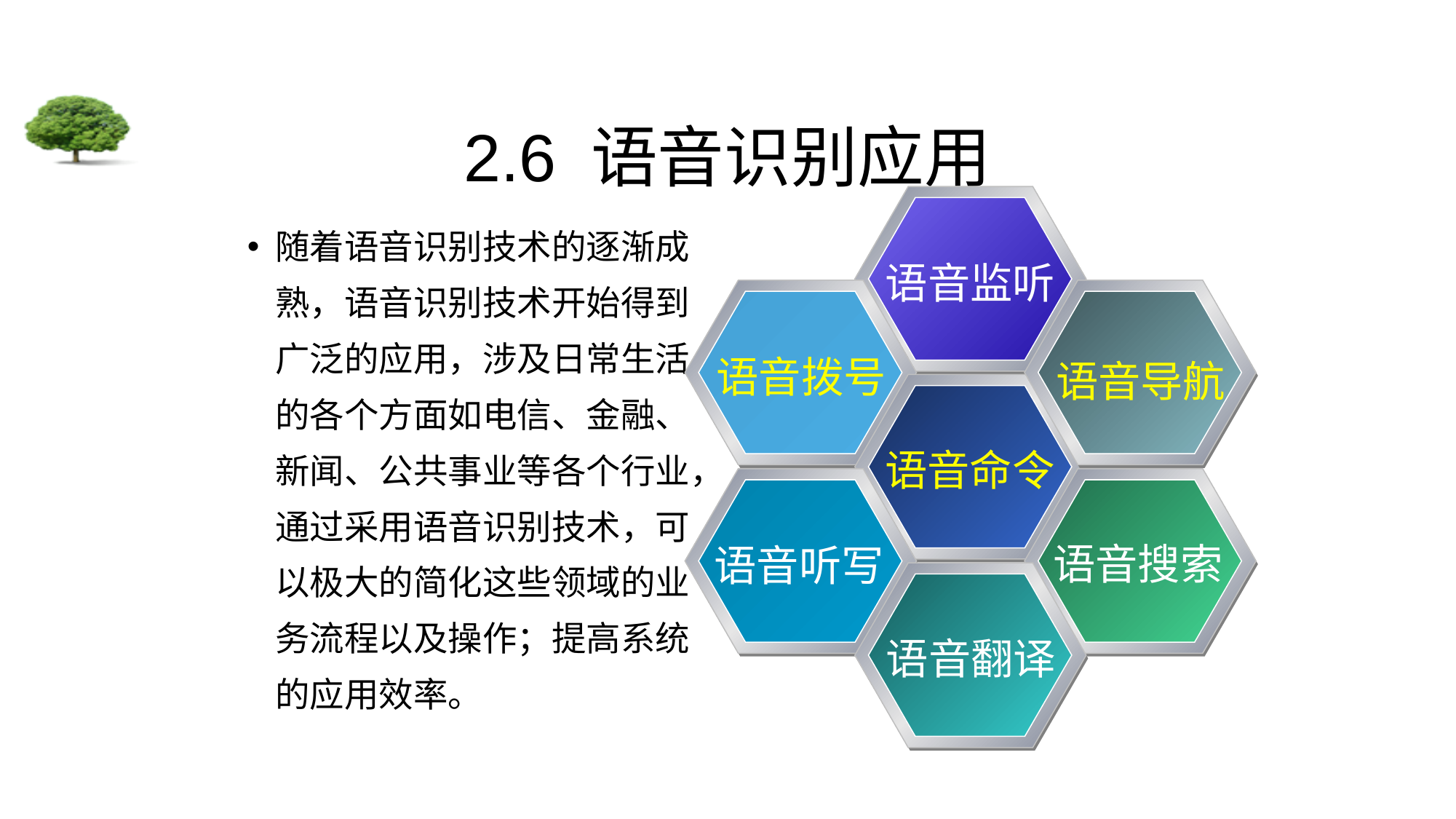

# 2.6 语音识别应用

语音监听

语音拨号

语音导航

语音命令

语音听写

语音搜索

语音翻译
随着语音识别技术的逐渐成熟，语音识别技术开始得到广泛的应用，涉及日常生活的各个方面如电信、金融、新闻、公共事业等各个行业，通过采用语音识别技术，可以极大的简化这些领域的业务流程以及操作；提高系统的应用效率。